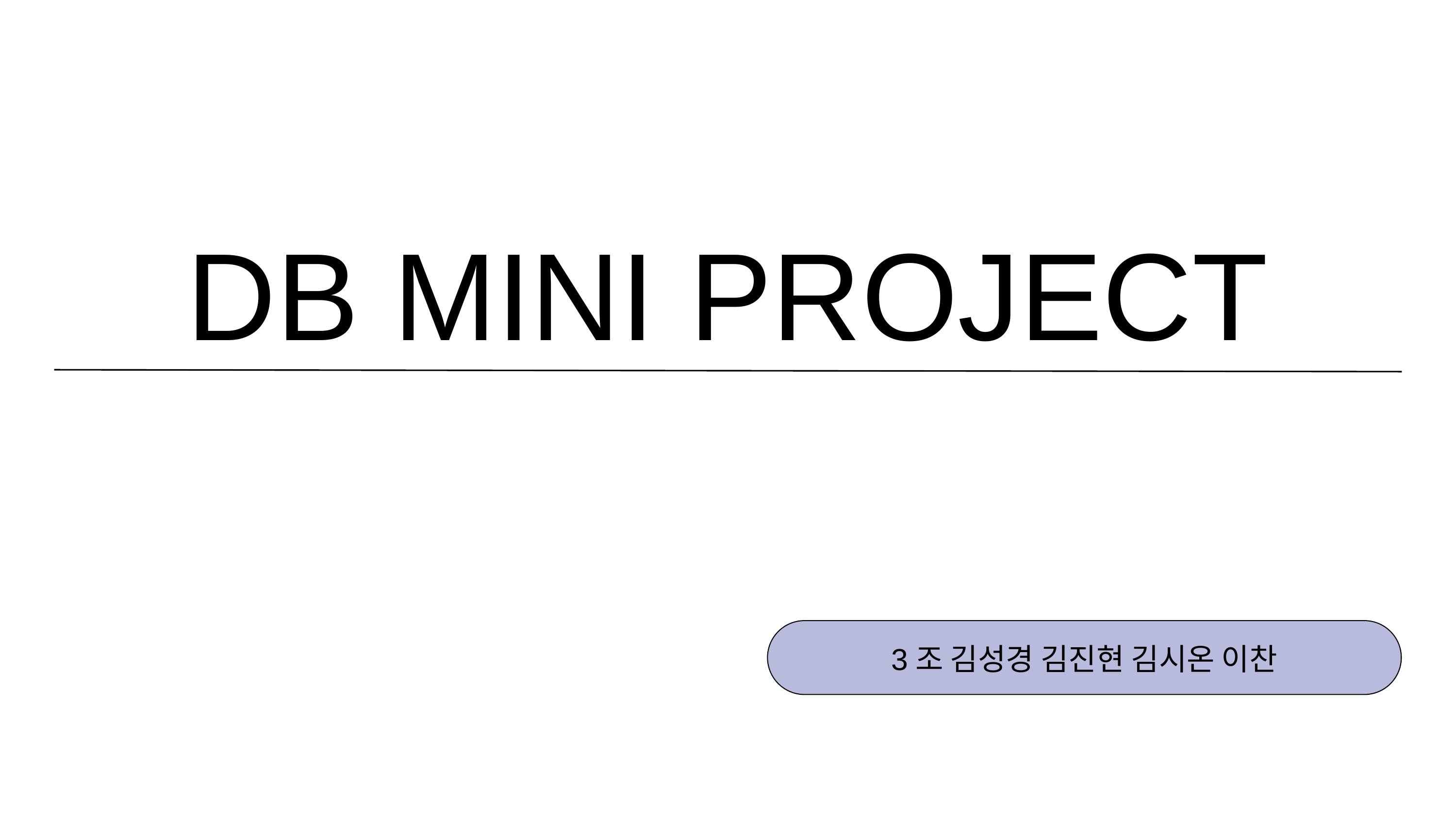

DB MINI PROJECT

3조 김성경 김진현 김시온 이찬